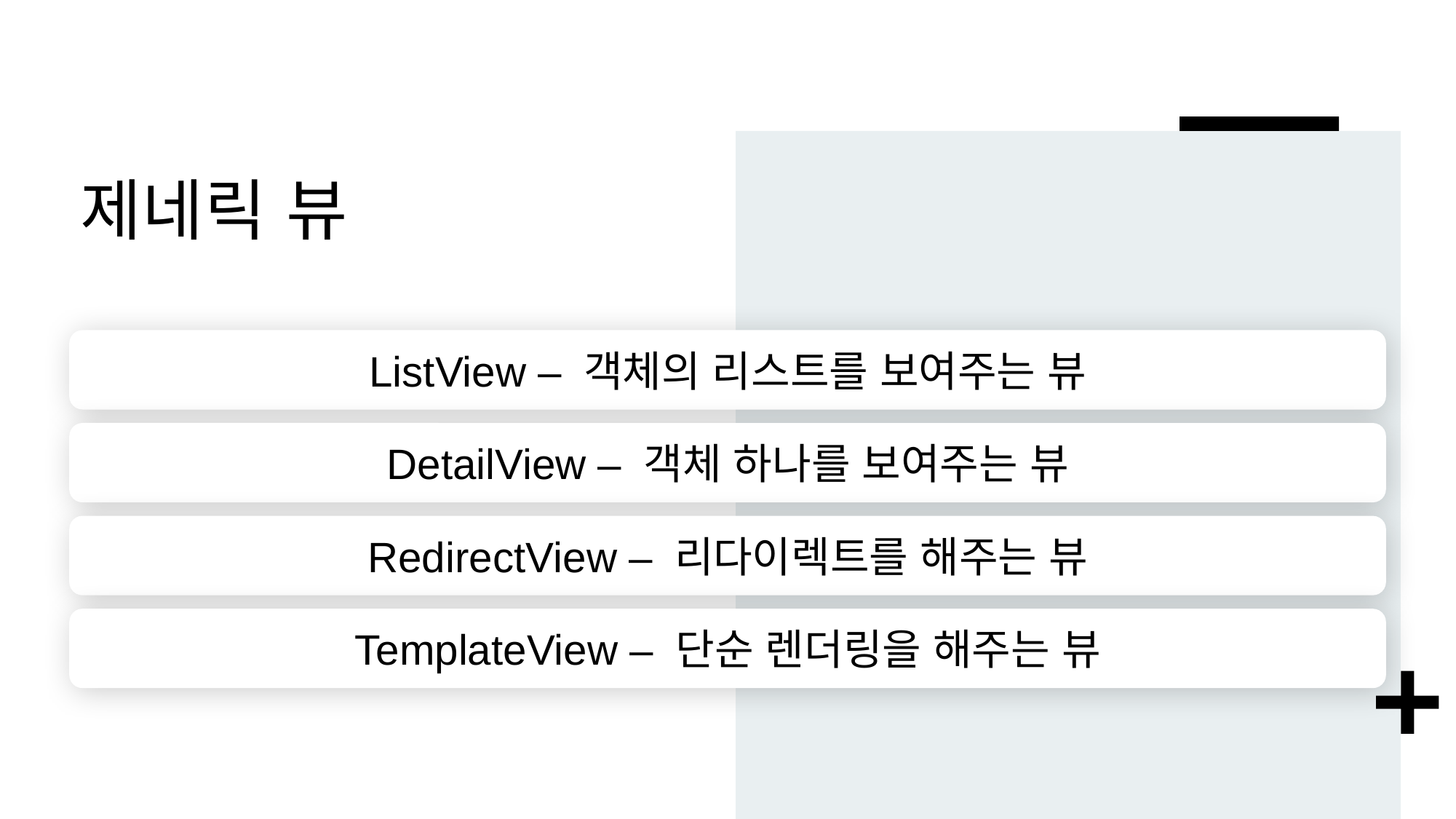

# 제네릭 뷰
ListView – 객체의 리스트를 보여주는 뷰
DetailView – 객체 하나를 보여주는 뷰
RedirectView – 리다이렉트를 해주는 뷰
TemplateView – 단순 렌더링을 해주는 뷰